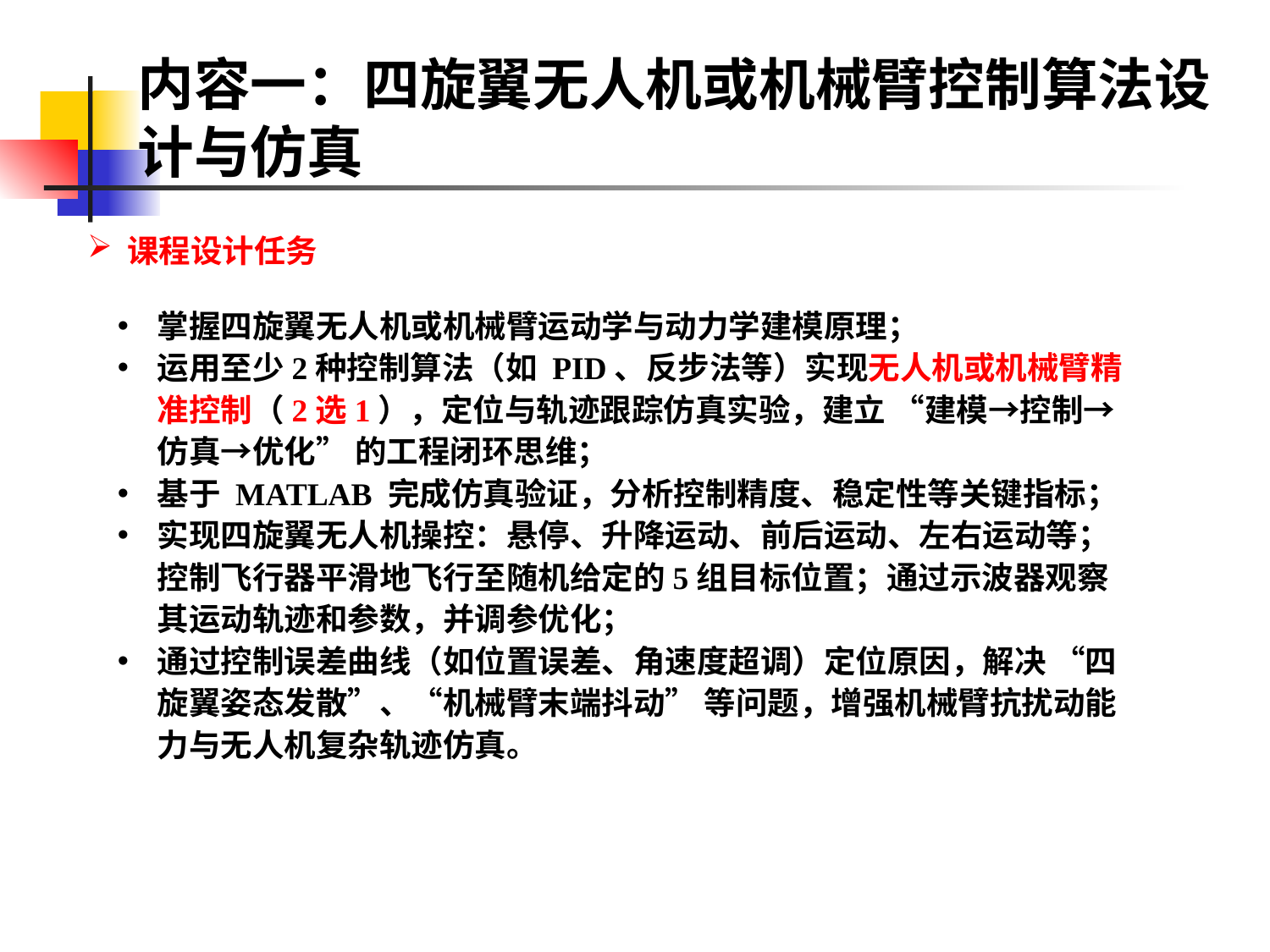

内容一：四旋翼无人机或机械臂控制算法设计与仿真
课程设计任务
掌握四旋翼无人机或机械臂运动学与动力学建模原理；
运用至少2种控制算法（如 PID、反步法等）实现无人机或机械臂精准控制（2选1），定位与轨迹跟踪仿真实验，建立 “建模→控制→仿真→优化” 的工程闭环思维；
基于 MATLAB 完成仿真验证，分析控制精度、稳定性等关键指标；
实现四旋翼无人机操控：悬停、升降运动、前后运动、左右运动等；控制飞行器平滑地飞行至随机给定的5组目标位置；通过示波器观察其运动轨迹和参数，并调参优化；
通过控制误差曲线（如位置误差、角速度超调）定位原因，解决 “四旋翼姿态发散”、“机械臂末端抖动” 等问题，增强机械臂抗扰动能力与无人机复杂轨迹仿真。